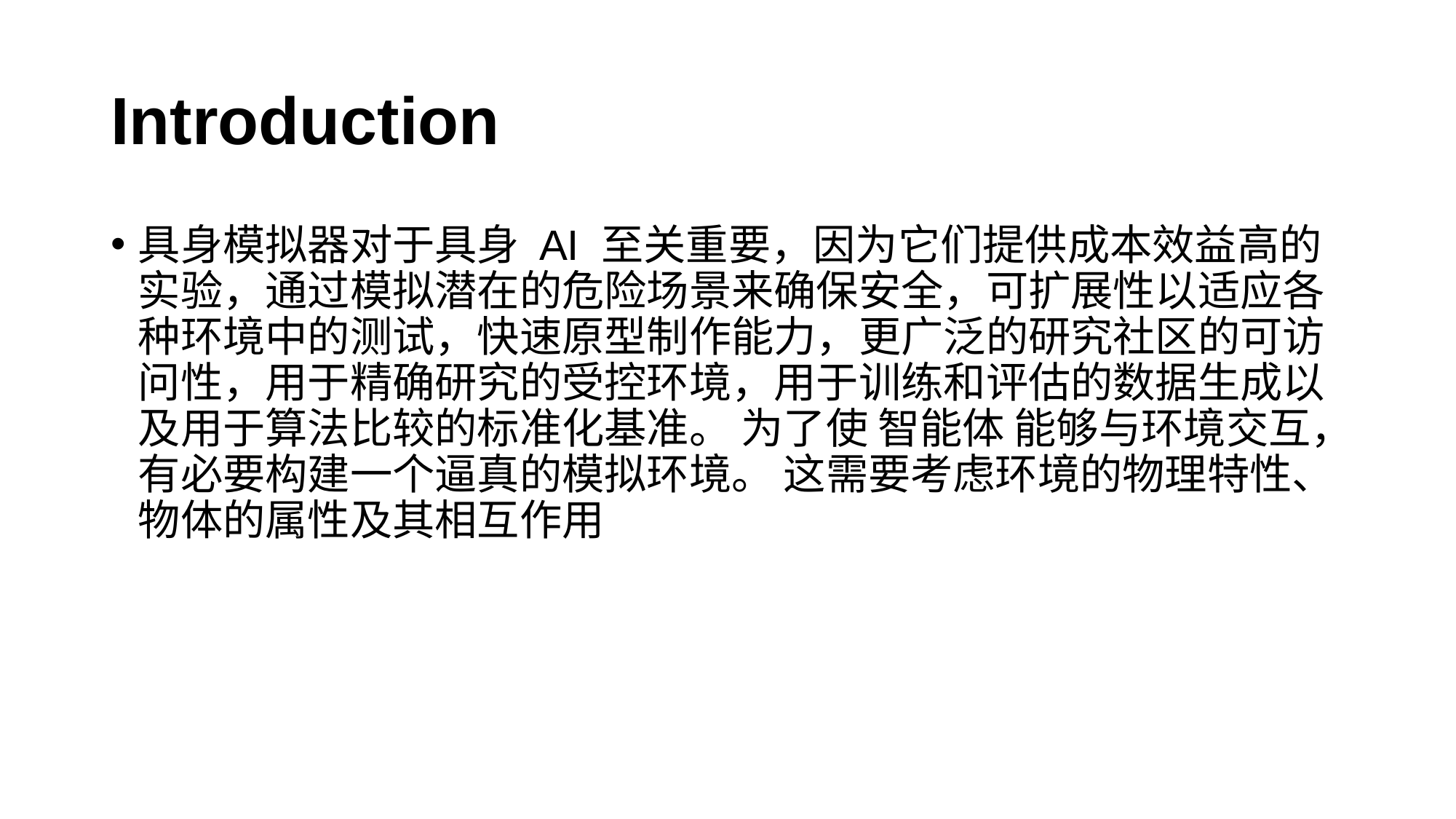

# Introduction
具身模拟器对于具身 AI 至关重要，因为它们提供成本效益高的实验，通过模拟潜在的危险场景来确保安全，可扩展性以适应各种环境中的测试，快速原型制作能力，更广泛的研究社区的可访问性，用于精确研究的受控环境，用于训练和评估的数据生成以及用于算法比较的标准化基准。 为了使 智能体 能够与环境交互，有必要构建一个逼真的模拟环境。 这需要考虑环境的物理特性、物体的属性及其相互作用